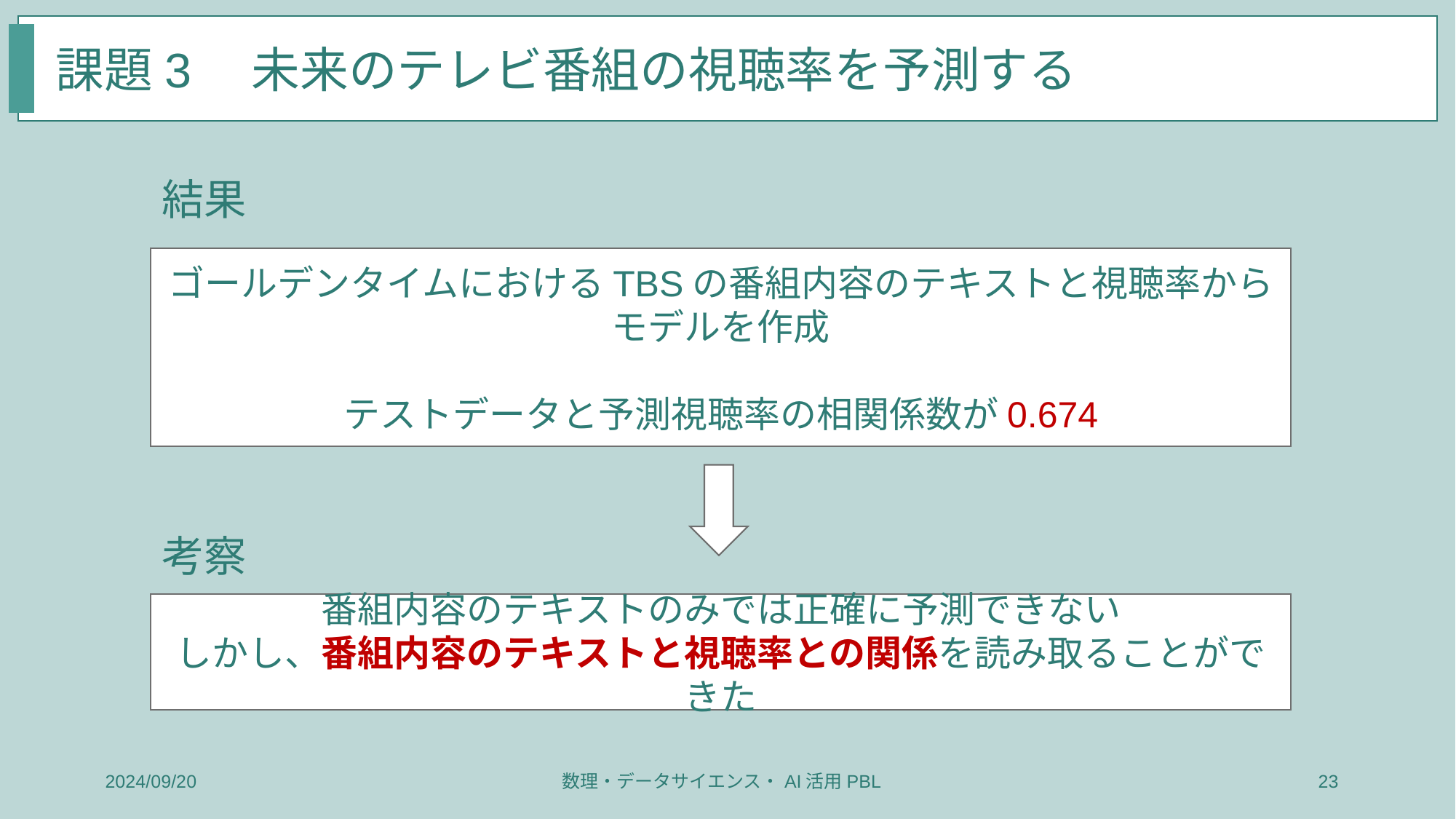

課題3　未来のテレビ番組の視聴率を予測する
結果
ゴールデンタイムにおけるTBSの番組内容のテキストと視聴率からモデルを作成

テストデータと予測視聴率の相関係数が0.674

考察
番組内容のテキストのみでは正確に予測できない
しかし、番組内容のテキストと視聴率との関係を読み取ることができた
2024/09/20
数理・データサイエンス・AI活用PBL
23